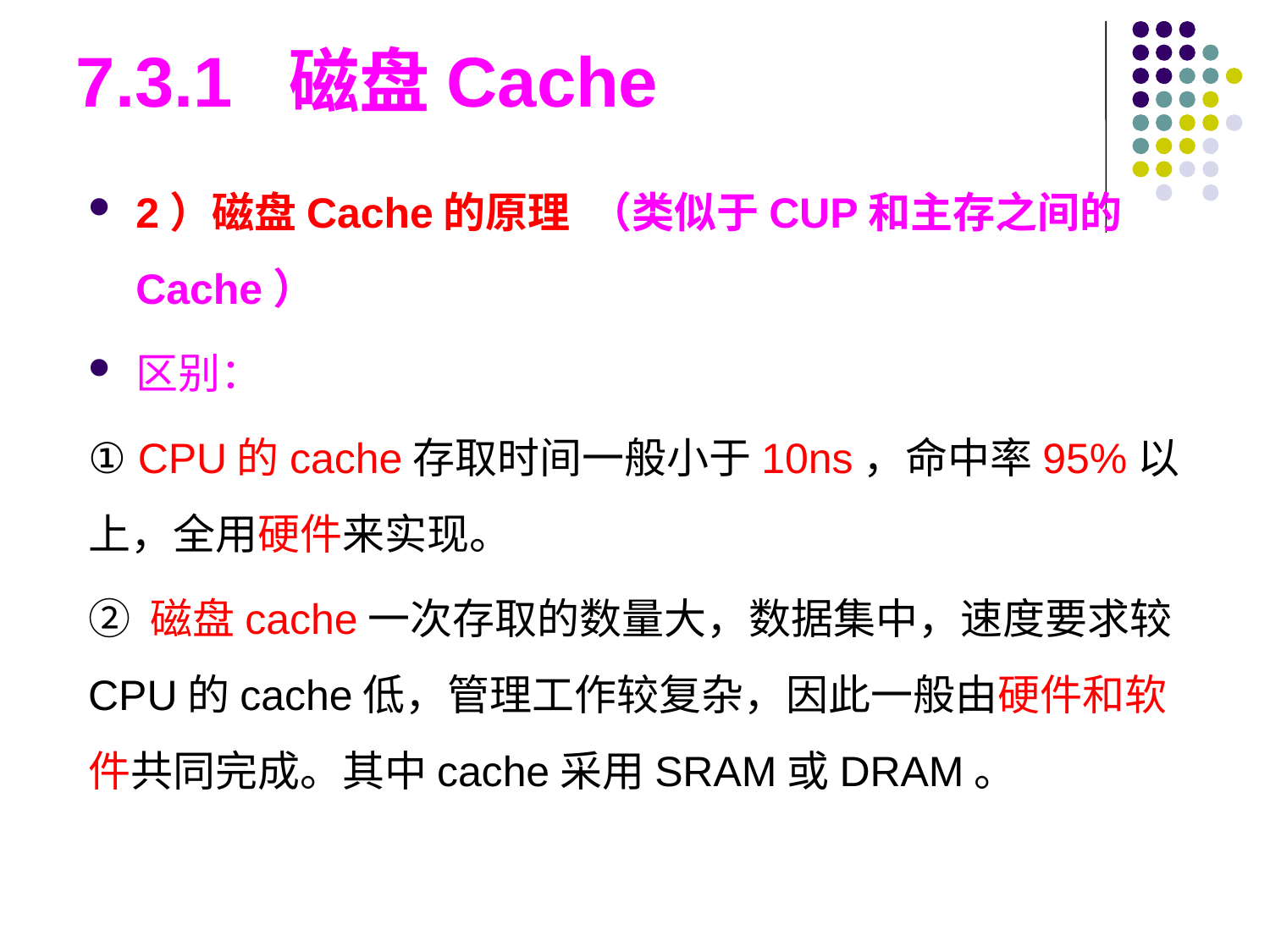

# 7.3.1  磁盘Cache
2）磁盘Cache的原理  （类似于CUP和主存之间的Cache）
区别：
① CPU的cache存取时间一般小于10ns，命中率95%以上，全用硬件来实现。
② 磁盘cache一次存取的数量大，数据集中，速度要求较CPU的cache低，管理工作较复杂，因此一般由硬件和软件共同完成。其中cache采用SRAM或DRAM。